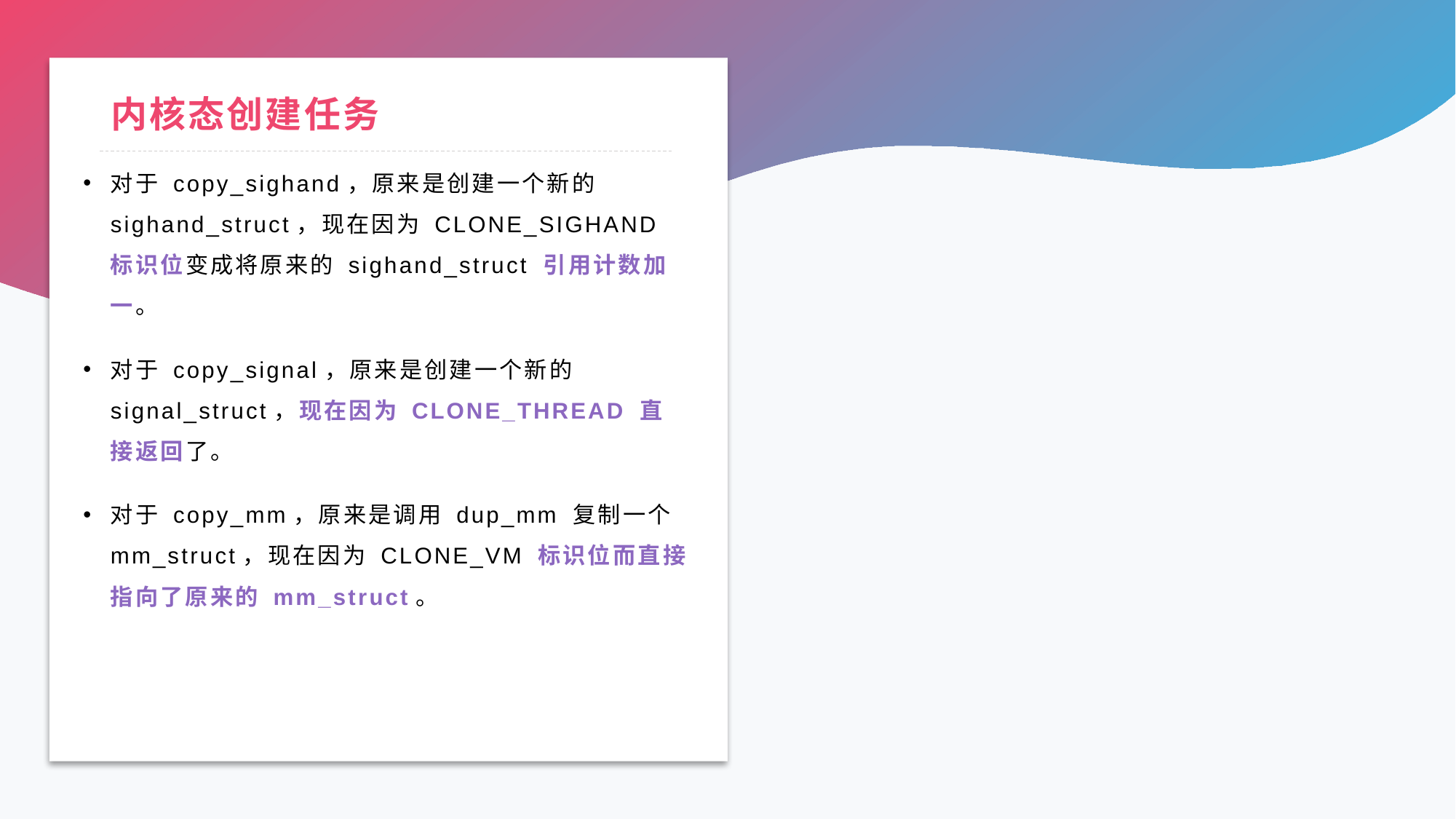

# 内核态创建任务
对于 copy_sighand，原来是创建一个新的 sighand_struct，现在因为 CLONE_SIGHAND 标识位变成将原来的 sighand_struct 引用计数加一。
对于 copy_signal，原来是创建一个新的 signal_struct，现在因为 CLONE_THREAD 直接返回了。
对于 copy_mm，原来是调用 dup_mm 复制一个 mm_struct，现在因为 CLONE_VM 标识位而直接指向了原来的 mm_struct。